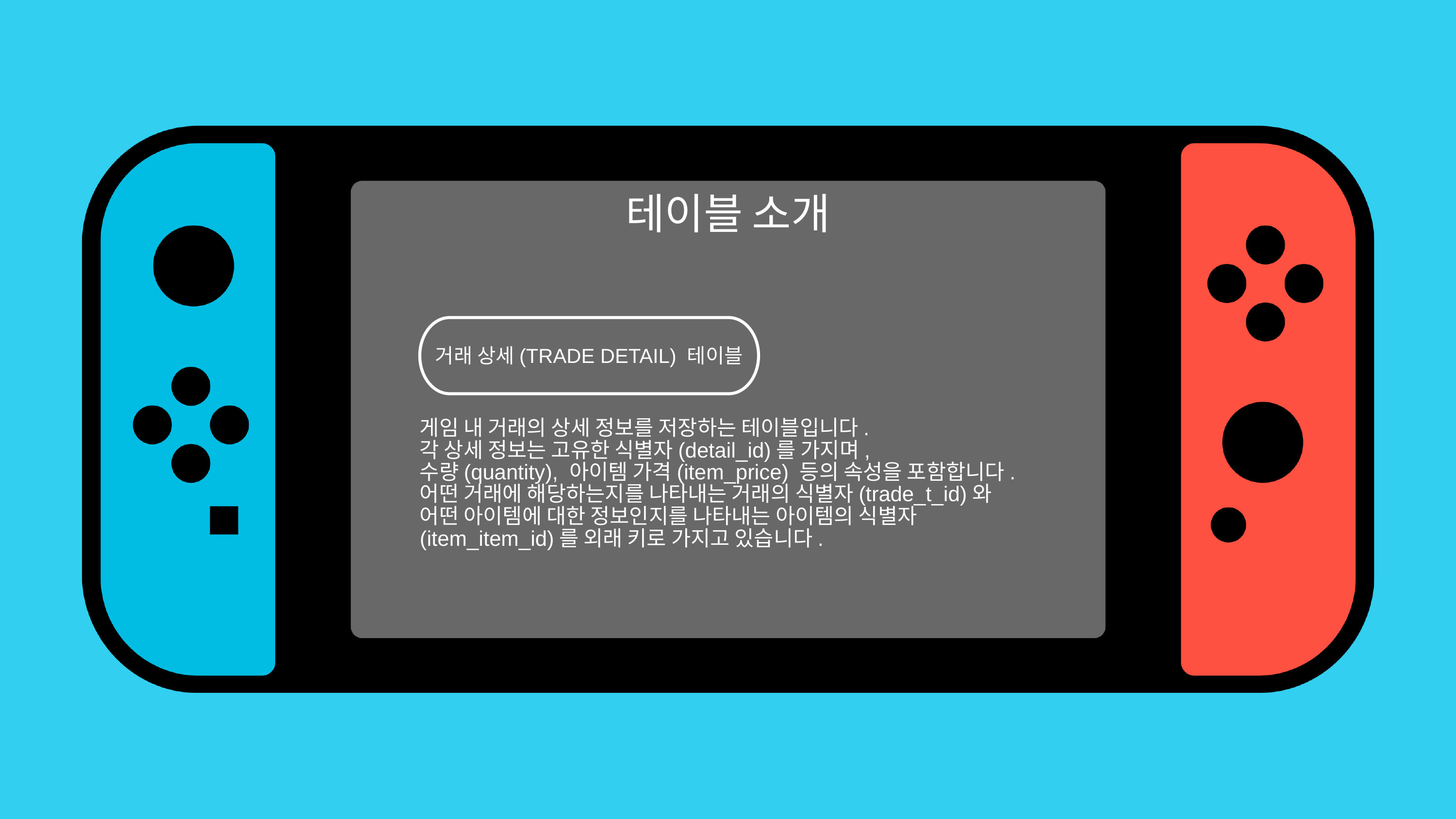

테이블 소개

거래 상세(TRADE DETAIL) 테이블
게임 내 거래의 상세 정보를 저장하는 테이블입니다.
각 상세 정보는 고유한 식별자(detail_id)를 가지며,
수량(quantity), 아이템 가격(item_price) 등의 속성을 포함합니다.
어떤 거래에 해당하는지를 나타내는 거래의 식별자(trade_t_id)와
어떤 아이템에 대한 정보인지를 나타내는 아이템의 식별자(item_item_id)를 외래 키로 가지고 있습니다.